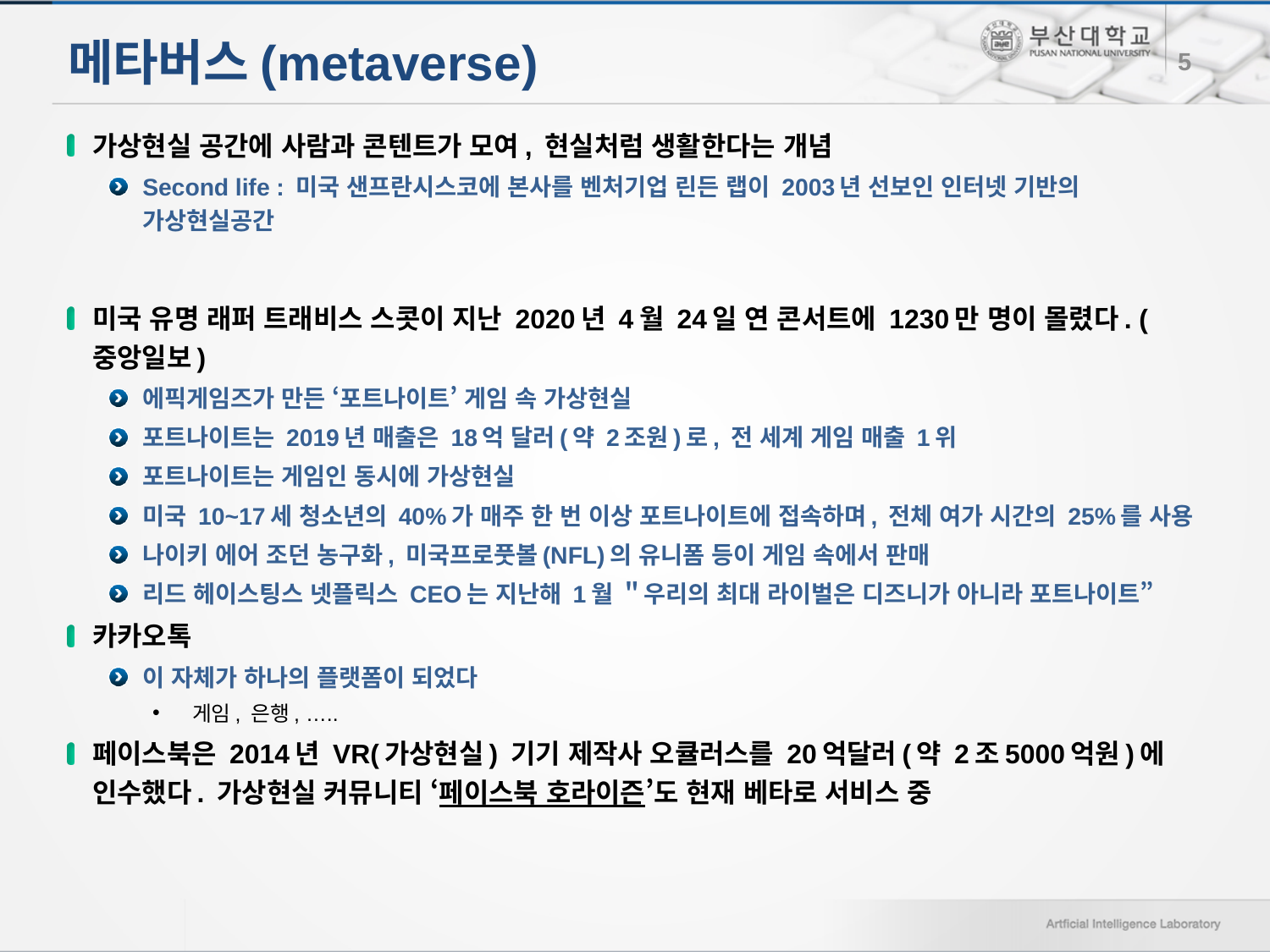

# 메타버스(metaverse)
5
가상현실 공간에 사람과 콘텐트가 모여, 현실처럼 생활한다는 개념
Second life : 미국 샌프란시스코에 본사를 벤처기업 린든 랩이 2003년 선보인 인터넷 기반의 가상현실공간

미국 유명 래퍼 트래비스 스콧이 지난 2020년 4월 24일 연 콘서트에 1230만 명이 몰렸다. (중앙일보)
에픽게임즈가 만든 ‘포트나이트’ 게임 속 가상현실
포트나이트는 2019년 매출은 18억 달러(약 2조원)로, 전 세계 게임 매출 1위
포트나이트는 게임인 동시에 가상현실
미국 10~17세 청소년의 40%가 매주 한 번 이상 포트나이트에 접속하며, 전체 여가 시간의 25%를 사용
나이키 에어 조던 농구화, 미국프로풋볼(NFL)의 유니폼 등이 게임 속에서 판매
리드 헤이스팅스 넷플릭스 CEO는 지난해 1월 ＂우리의 최대 라이벌은 디즈니가 아니라 포트나이트”
카카오톡
이 자체가 하나의 플랫폼이 되었다
게임, 은행, …..
페이스북은 2014년 VR(가상현실) 기기 제작사 오큘러스를 20억달러(약 2조5000억원)에 인수했다. 가상현실 커뮤니티 ‘페이스북 호라이즌’도 현재 베타로 서비스 중